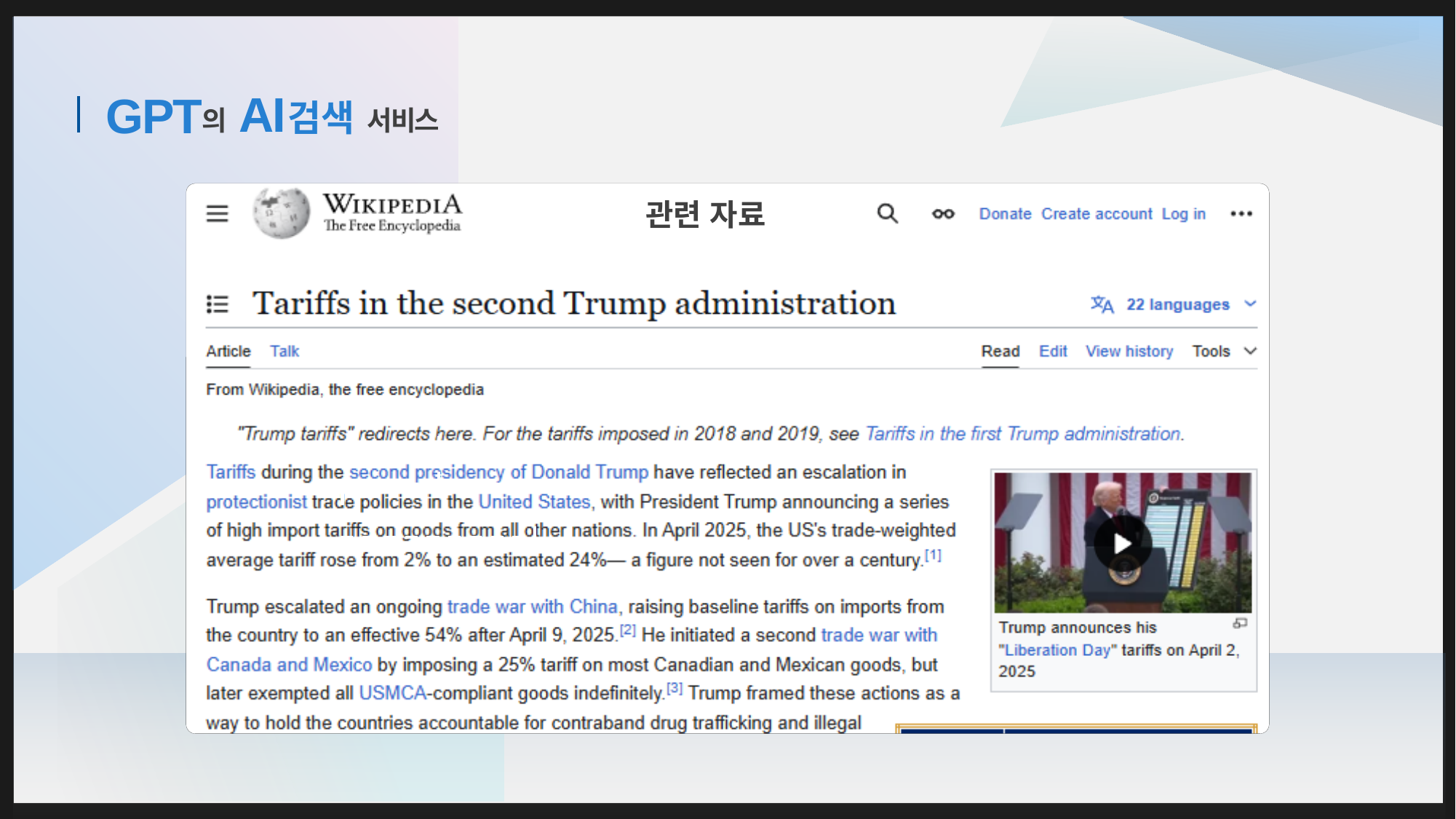

서비스
의
AI
검색
# GPT

관련 자료
자료 링크